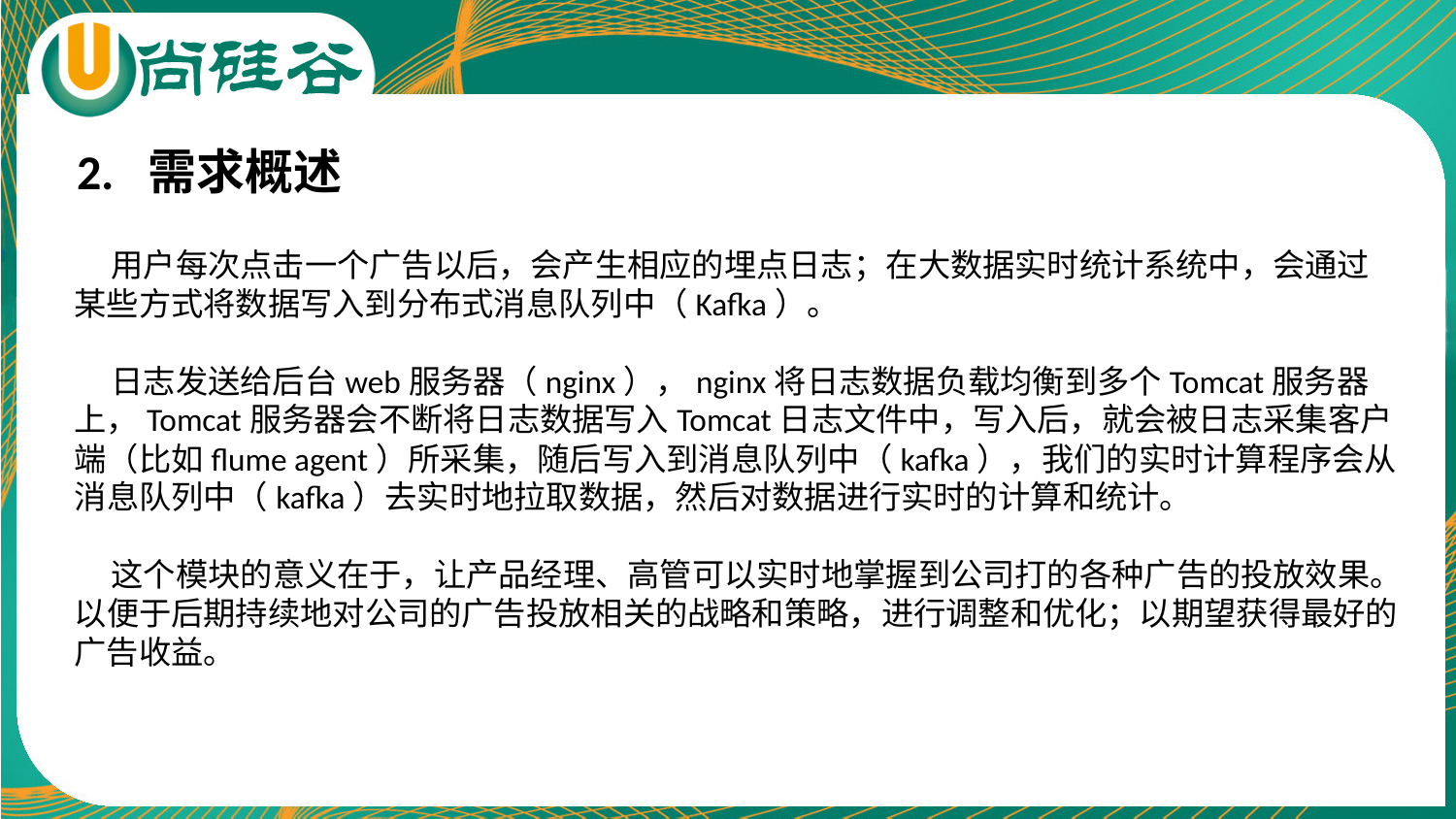

2.  需求概述
    用户每次点击一个广告以后，会产生相应的埋点日志；在大数据实时统计系统中，会通过某些方式将数据写入到分布式消息队列中（Kafka）。

    日志发送给后台web服务器（nginx），nginx将日志数据负载均衡到多个Tomcat服务器上，Tomcat服务器会不断将日志数据写入Tomcat日志文件中，写入后，就会被日志采集客户端（比如flume agent）所采集，随后写入到消息队列中（kafka），我们的实时计算程序会从消息队列中（kafka）去实时地拉取数据，然后对数据进行实时的计算和统计。

    这个模块的意义在于，让产品经理、高管可以实时地掌握到公司打的各种广告的投放效果。以便于后期持续地对公司的广告投放相关的战略和策略，进行调整和优化；以期望获得最好的广告收益。